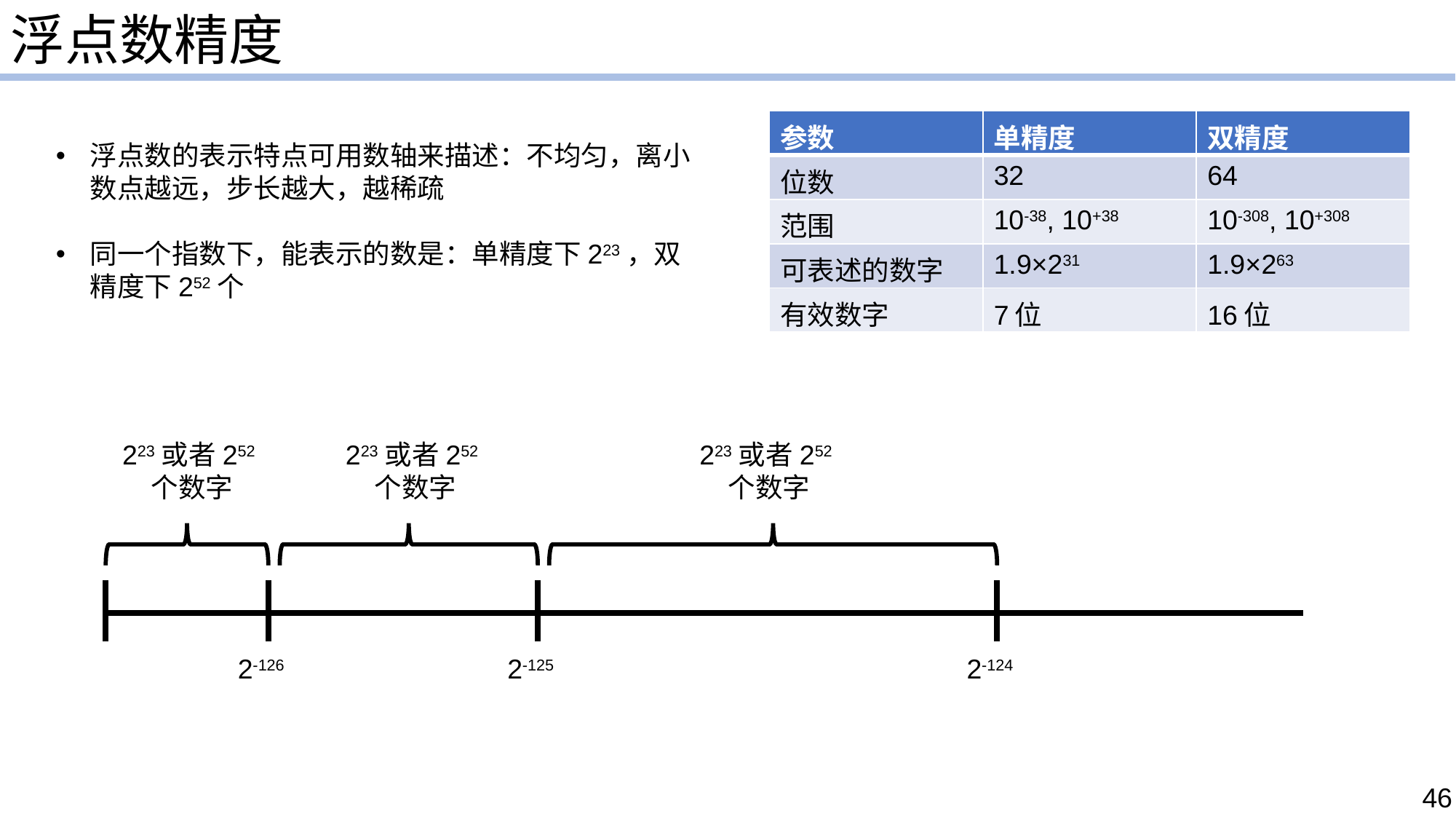

浮点数精度
| 参数 | 单精度 | 双精度 |
| --- | --- | --- |
| 位数 | 32 | 64 |
| 范围 | 10-38, 10+38 | 10-308, 10+308 |
| 可表述的数字 | 1.9×231 | 1.9×263 |
| 有效数字 | 7位 | 16位 |
浮点数的表示特点可用数轴来描述：不均匀，离小数点越远，步长越大，越稀疏

同一个指数下，能表示的数是：单精度下223，双精度下252个

223或者252个数字
223或者252个数字
223或者252个数字

2-126
2-125
2-124
46